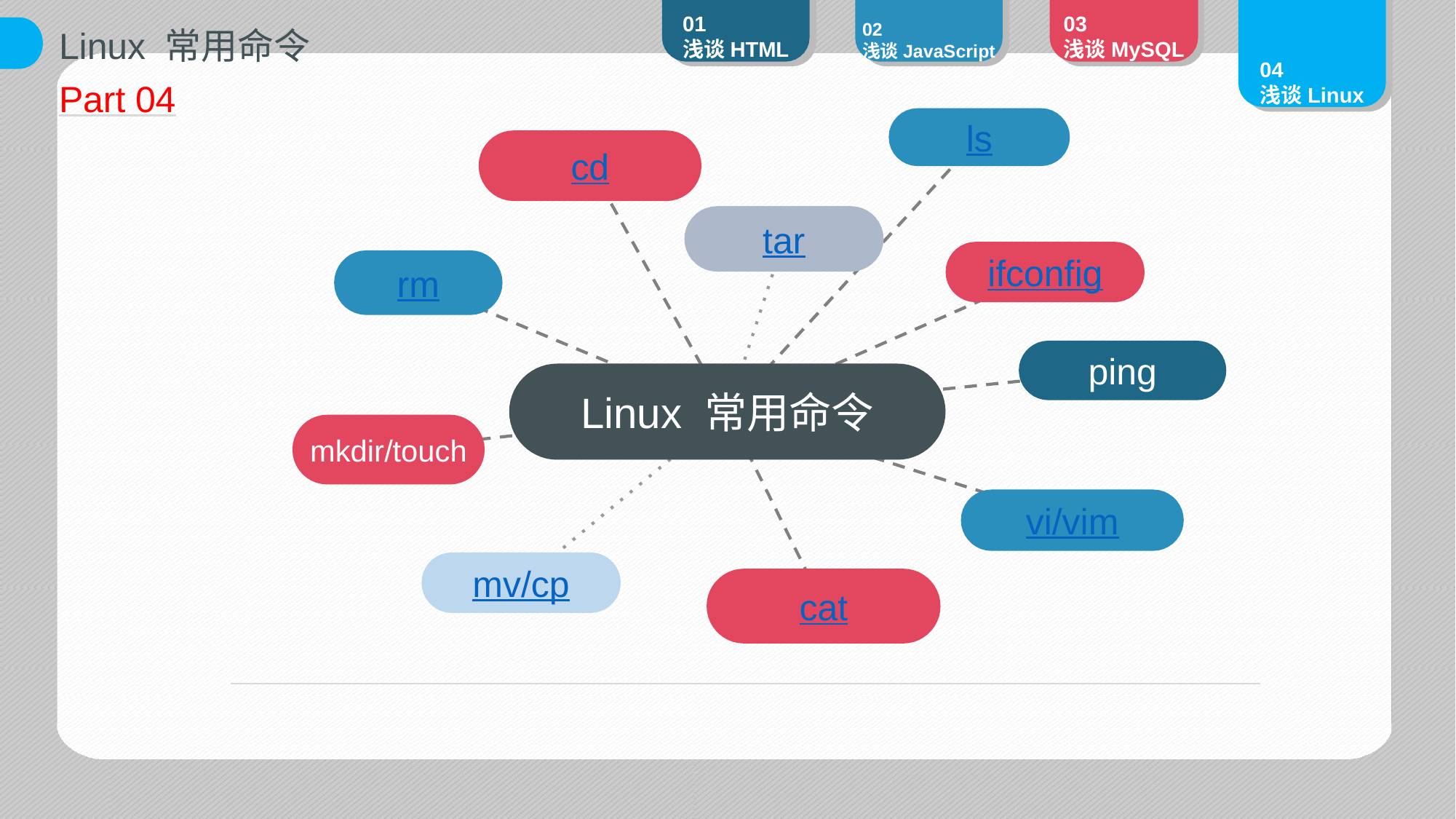

01
浅谈HTML
02
浅谈JavaScript

03
浅谈MySQL
04
浅谈Linux

Linux 常用命令
Part 04

ls
cd

tar

ifconfig
rm

ping
Linux 常用命令

mkdir/touch
vi/vim
mv/cp
cat